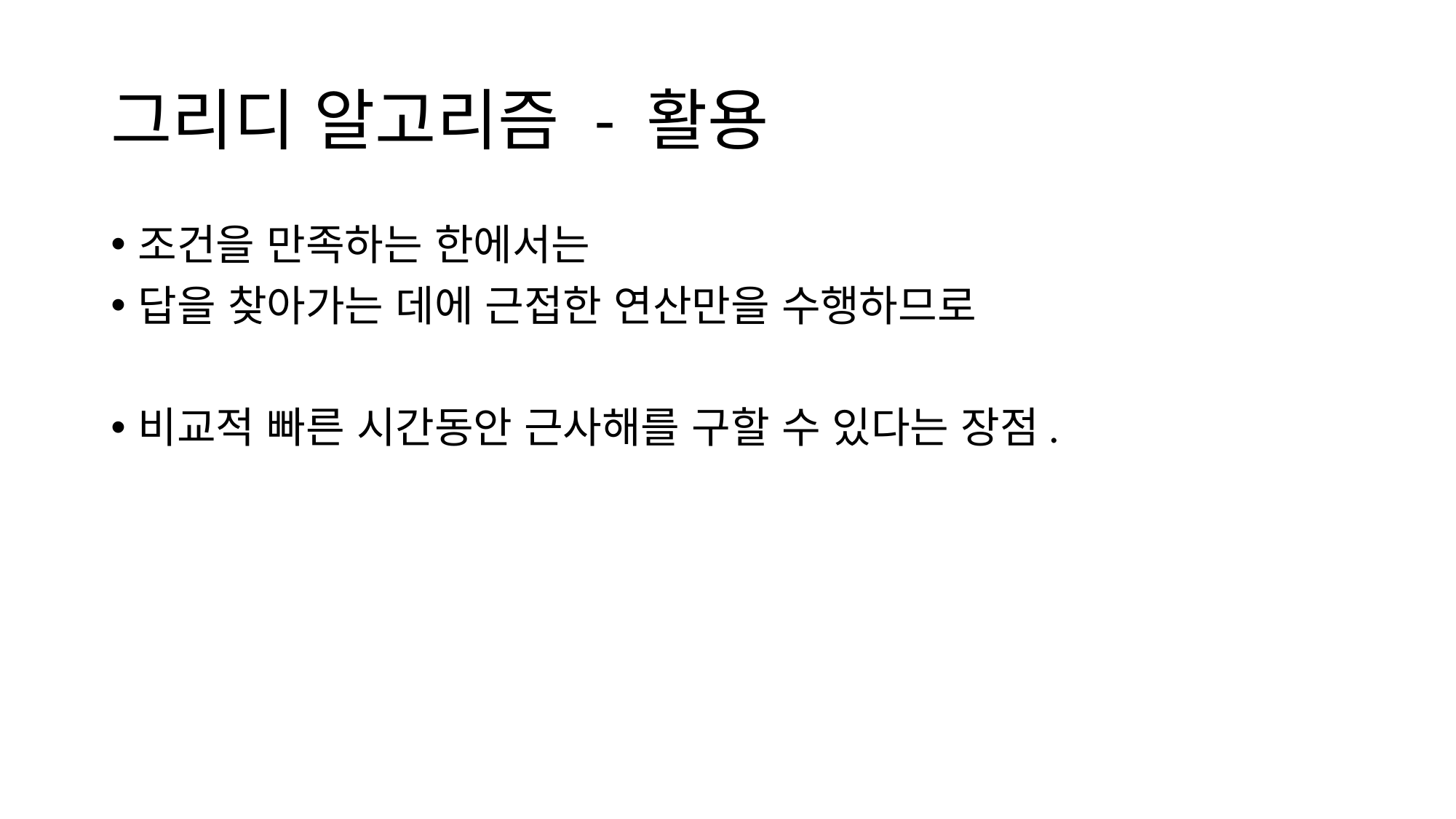

# 그리디 알고리즘 - 활용
조건을 만족하는 한에서는
답을 찾아가는 데에 근접한 연산만을 수행하므로

비교적 빠른 시간동안 근사해를 구할 수 있다는 장점.